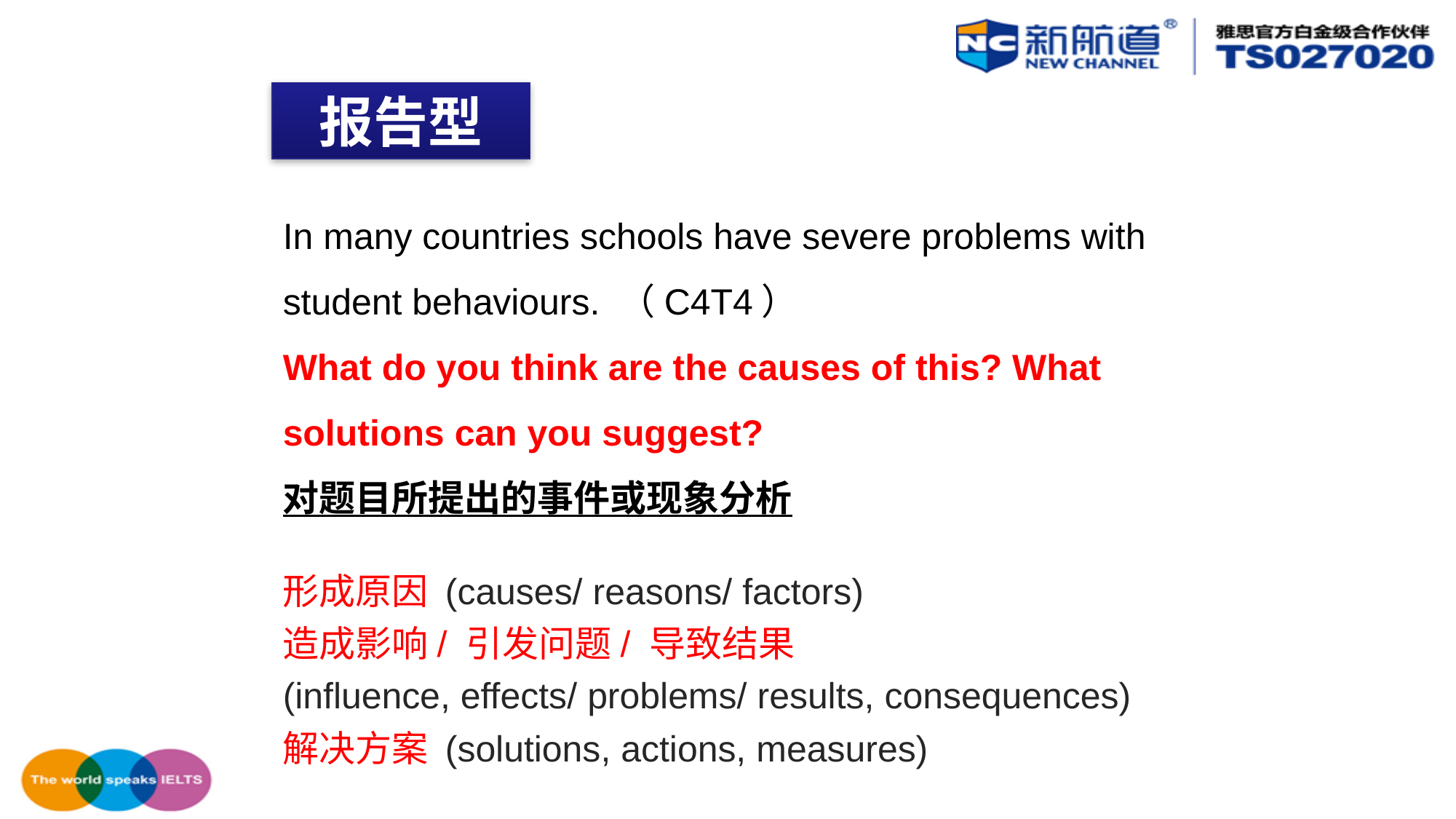

报告型
In many countries schools have severe problems with student behaviours. （C4T4）
What do you think are the causes of this? What solutions can you suggest?
对题目所提出的事件或现象分析

形成原因 (causes/ reasons/ factors)
造成影响/ 引发问题/ 导致结果
(influence, effects/ problems/ results, consequences)
解决方案 (solutions, actions, measures)